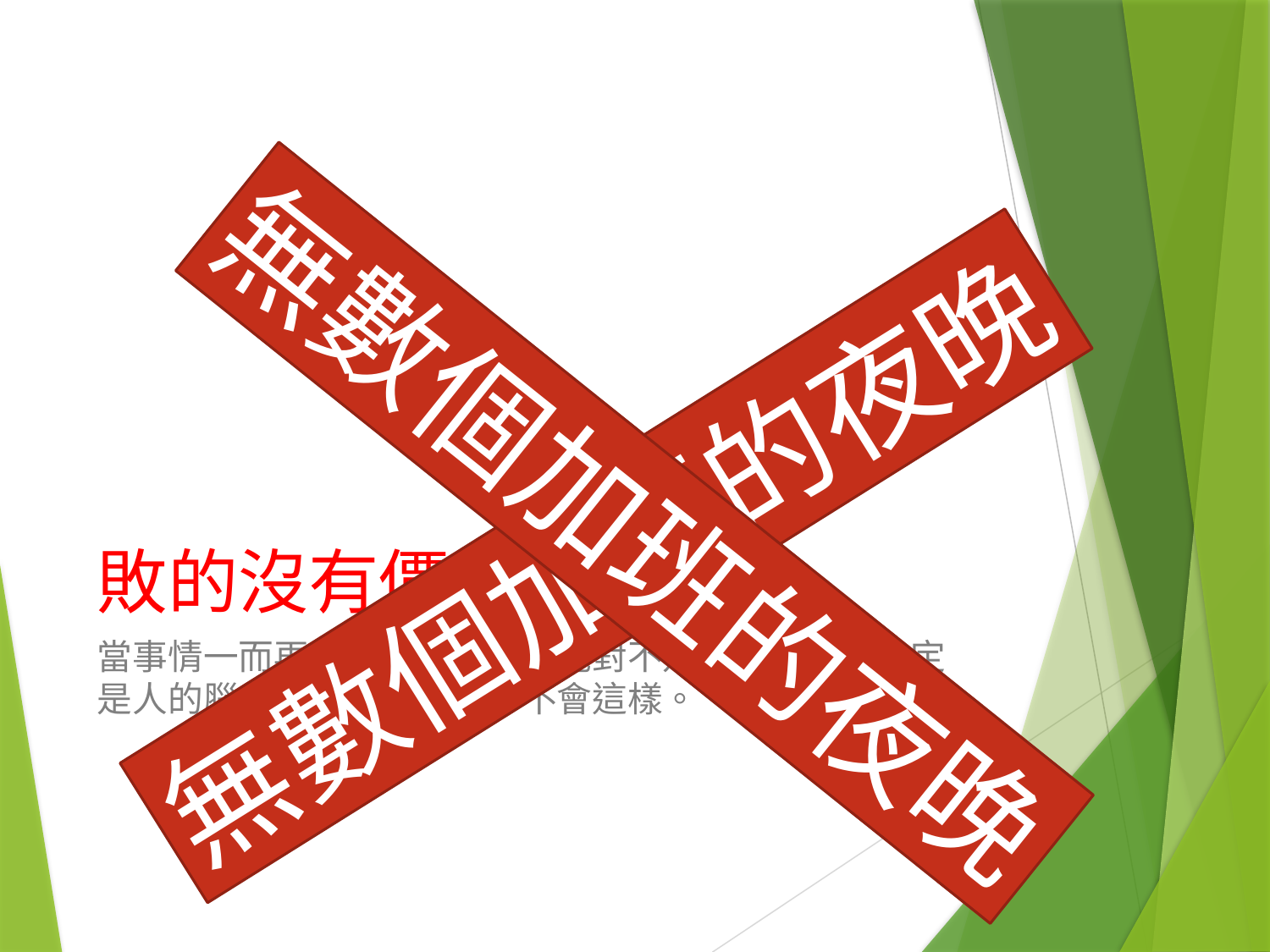

# 敗的沒有價值
無數個加班的夜晚
無數個加班的夜晚
當事情一而再再而三的發生，絕對不是事情的錯，一定是人的腦袋有問題，連猴都不會這樣。